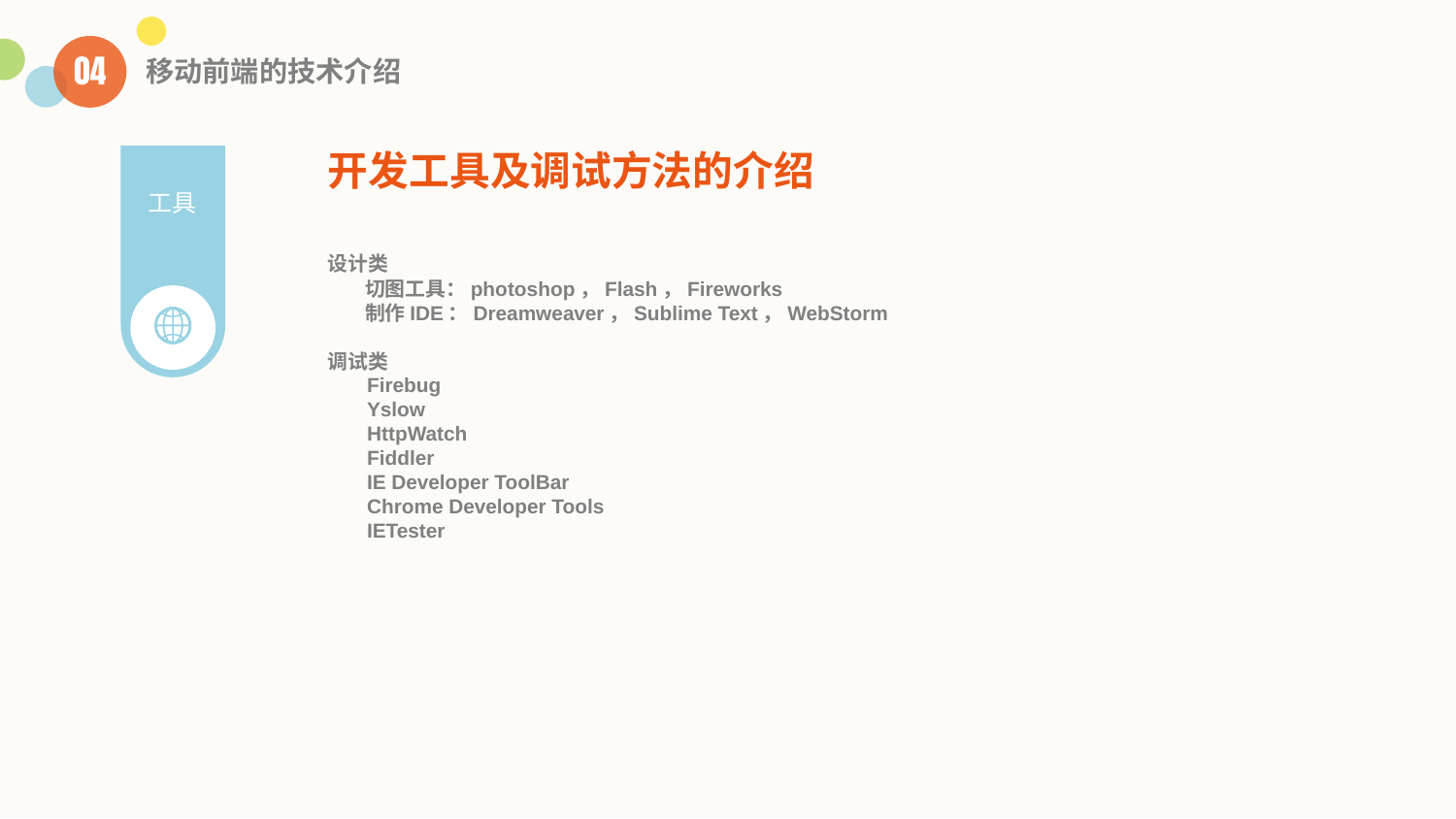

04
移动前端的技术介绍

开发工具及调试方法的介绍
工具
设计类
       切图工具：photoshop，Flash，Fireworks
       制作IDE：Dreamweaver，Sublime Text，WebStorm

调试类
       Firebug
       Yslow
       HttpWatch
       Fiddler
       IE Developer ToolBar
       Chrome Developer Tools
       IETester